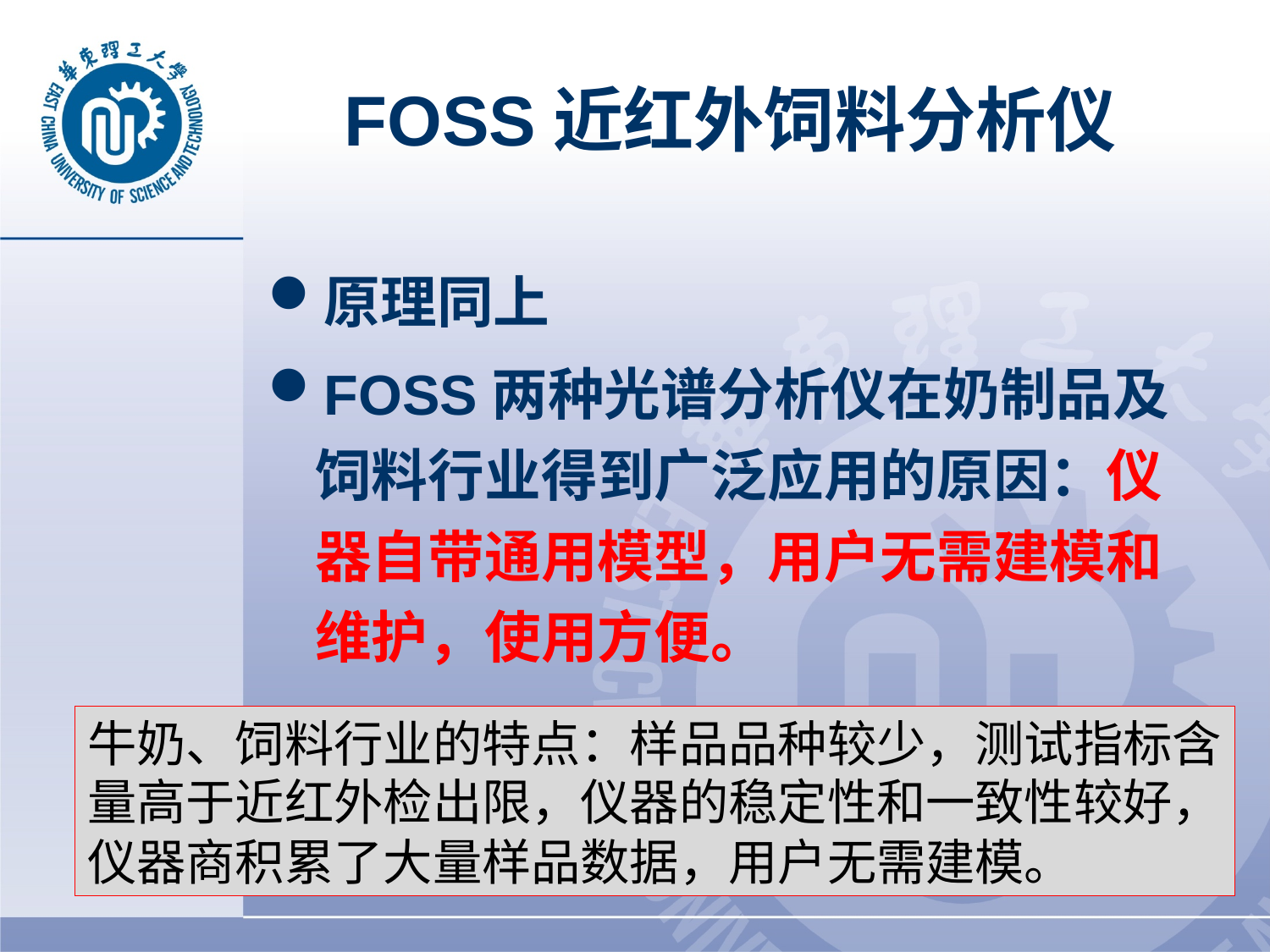

# FOSS近红外饲料分析仪
原理同上
FOSS两种光谱分析仪在奶制品及饲料行业得到广泛应用的原因：仪器自带通用模型，用户无需建模和维护，使用方便。
牛奶、饲料行业的特点：样品品种较少，测试指标含量高于近红外检出限，仪器的稳定性和一致性较好，仪器商积累了大量样品数据，用户无需建模。